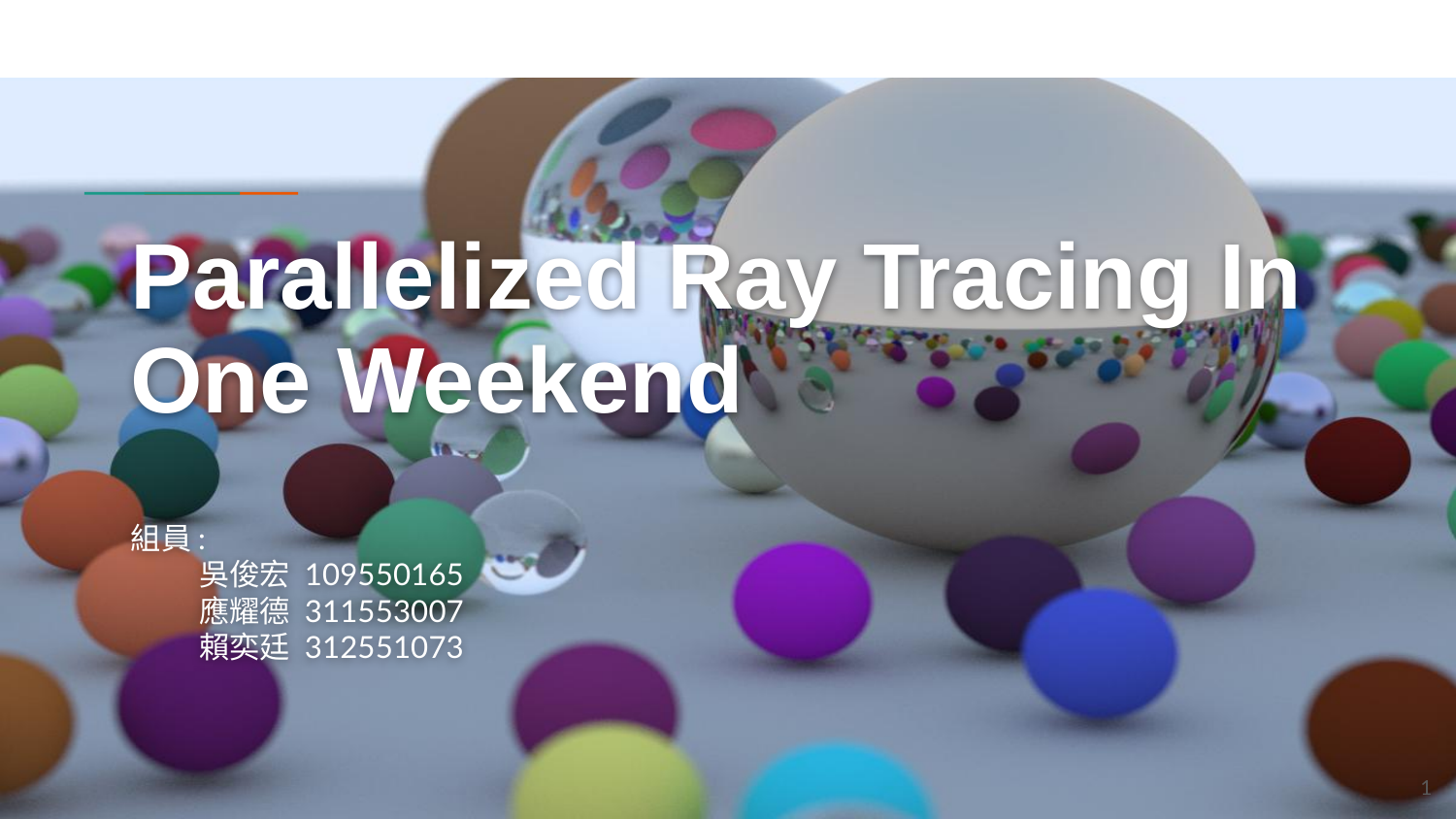

# Parallelized Ray Tracing In One Weekend
組員:
吳俊宏 109550165
應耀德 311553007
賴奕廷 312551073
1